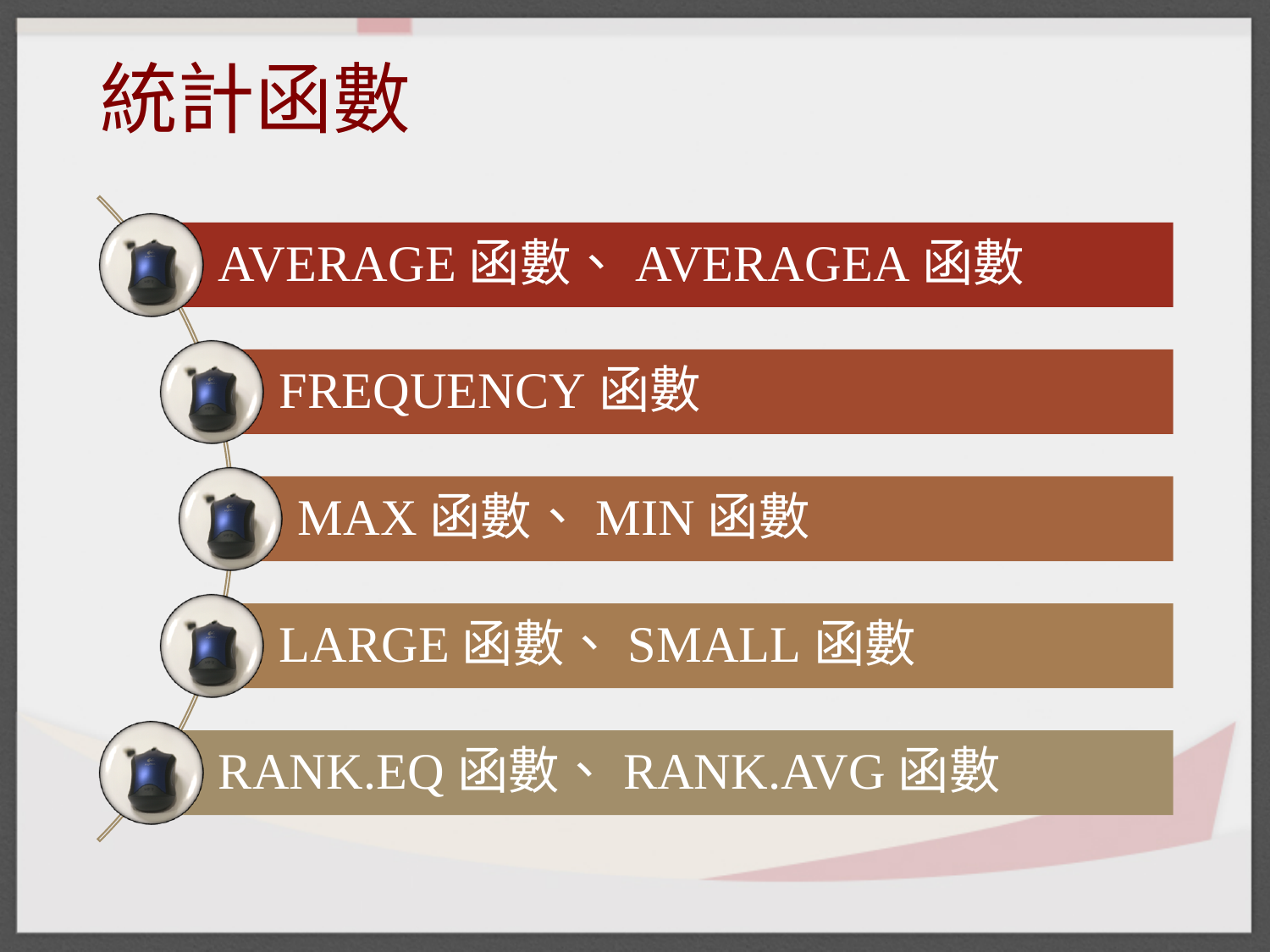

# 統計函數
AVERAGE函數、AVERAGEA函數
FREQUENCY函數
MAX函數、MIN函數
LARGE函數、SMALL函數
RANK.EQ函數、RANK.AVG函數